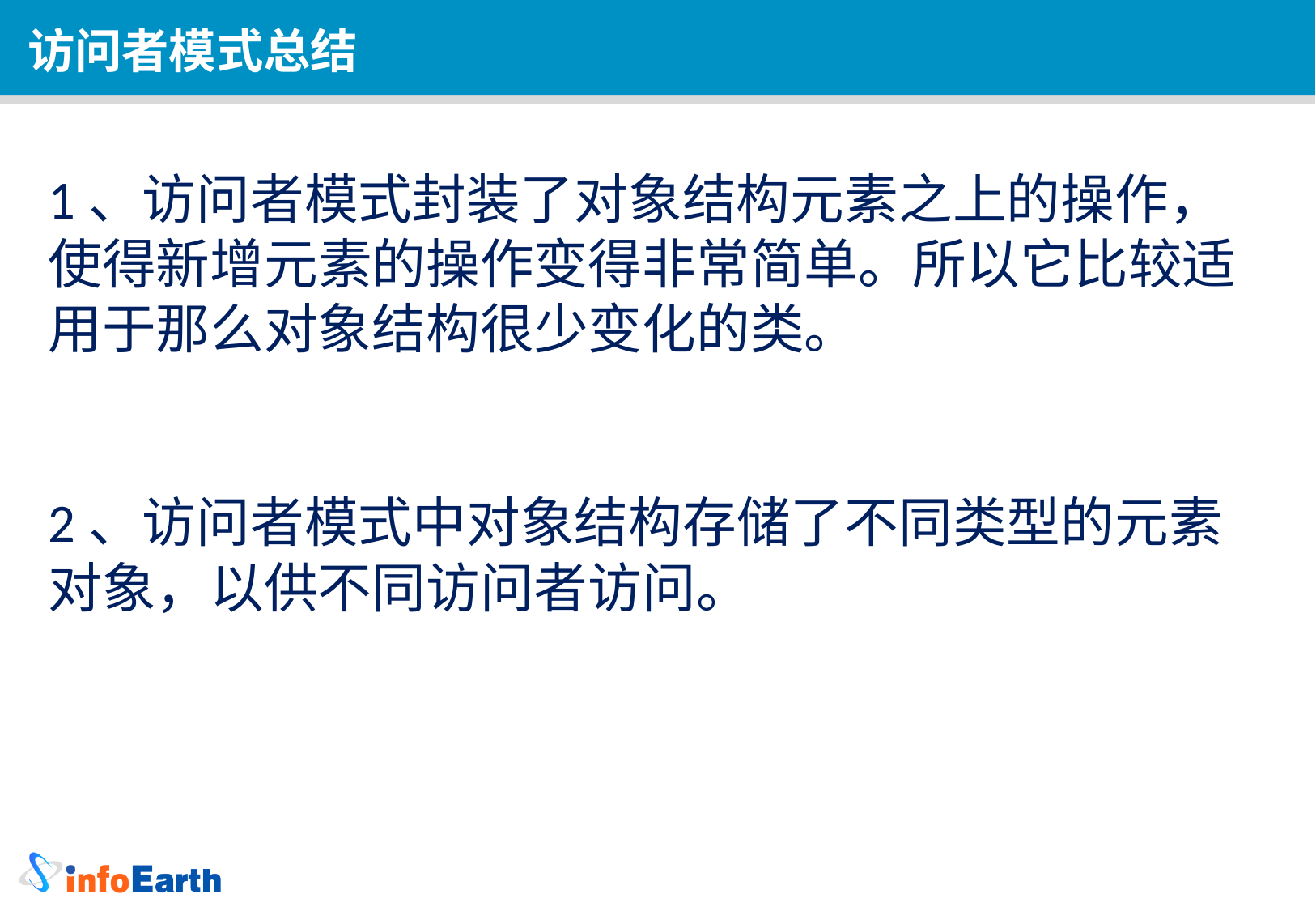

访问者模式总结

1、访问者模式封装了对象结构元素之上的操作，使得新增元素的操作变得非常简单。所以它比较适用于那么对象结构很少变化的类。

2、访问者模式中对象结构存储了不同类型的元素对象，以供不同访问者访问。